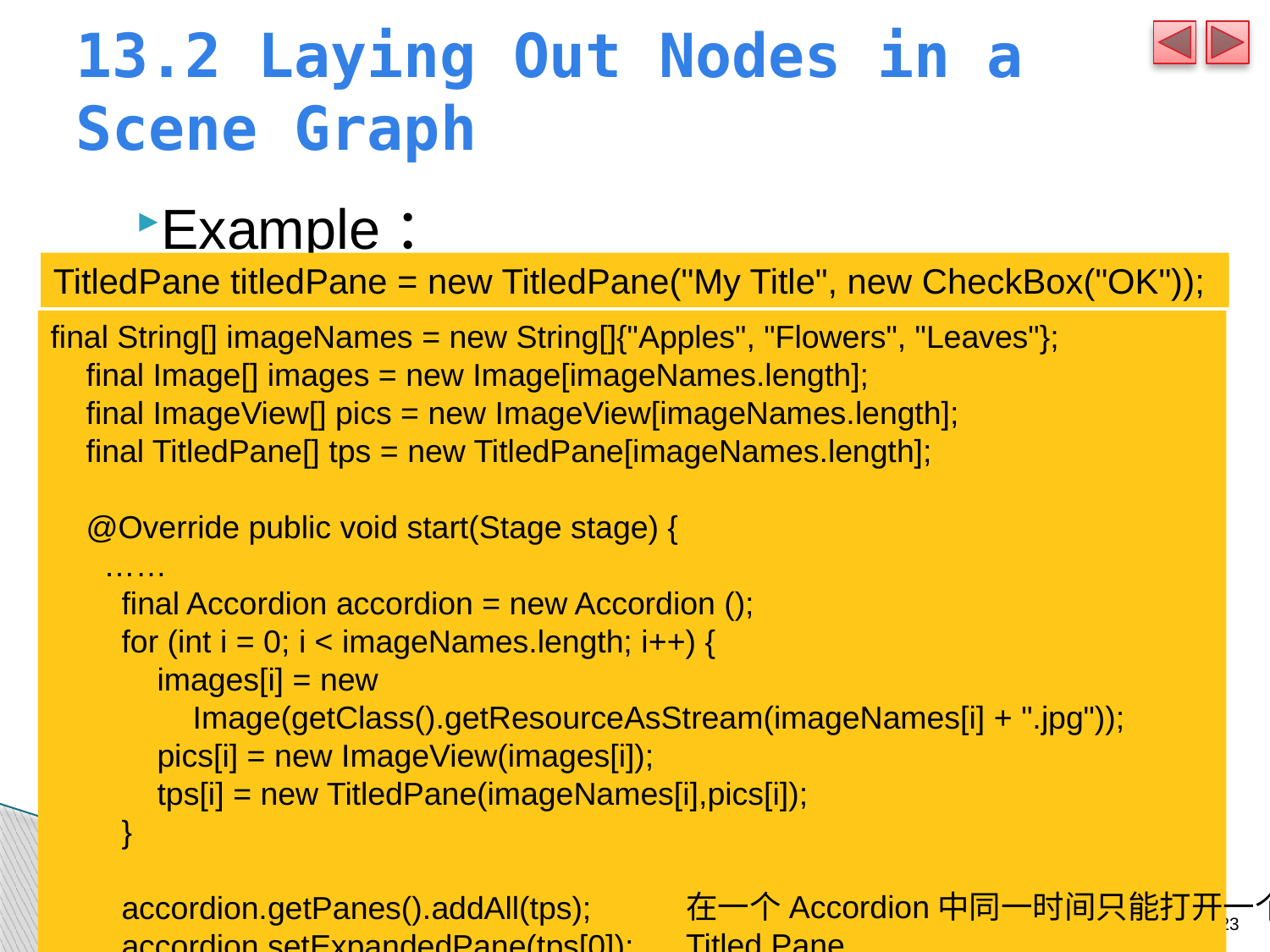

# 13.2 Laying Out Nodes in a Scene Graph
Example：

TitledPane titledPane = new TitledPane("My Title", new CheckBox("OK"));
final String[] imageNames = new String[]{"Apples", "Flowers", "Leaves"};
    final Image[] images = new Image[imageNames.length];
    final ImageView[] pics = new ImageView[imageNames.length];
    final TitledPane[] tps = new TitledPane[imageNames.length];

    @Override public void start(Stage stage) {
      ……
        final Accordion accordion = new Accordion ();
        for (int i = 0; i < imageNames.length; i++) {
            images[i] = new
                Image(getClass().getResourceAsStream(imageNames[i] + ".jpg"));
            pics[i] = new ImageView(images[i]);
            tps[i] = new TitledPane(imageNames[i],pics[i]);
        }

        accordion.getPanes().addAll(tps);
        accordion.setExpandedPane(tps[0]);
在一个Accordion中同一时间只能打开一个Titled Pane
23